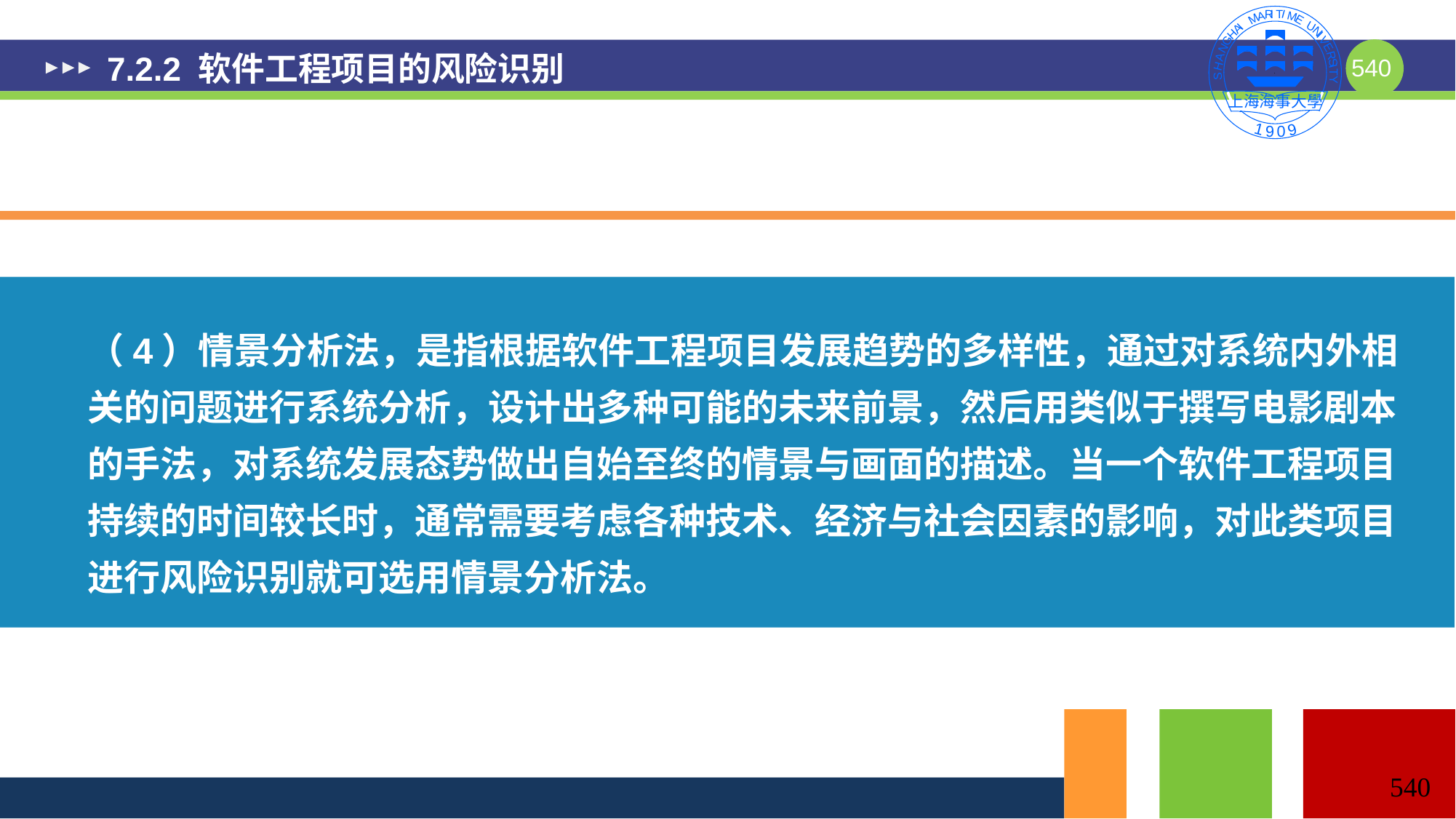

# 7.2.2 软件工程项目的风险识别

（4）情景分析法，是指根据软件工程项目发展趋势的多样性，通过对系统内外相关的问题进行系统分析，设计出多种可能的未来前景，然后用类似于撰写电影剧本的手法，对系统发展态势做出自始至终的情景与画面的描述。当一个软件工程项目持续的时间较长时，通常需要考虑各种技术、经济与社会因素的影响，对此类项目进行风险识别就可选用情景分析法。

540

540